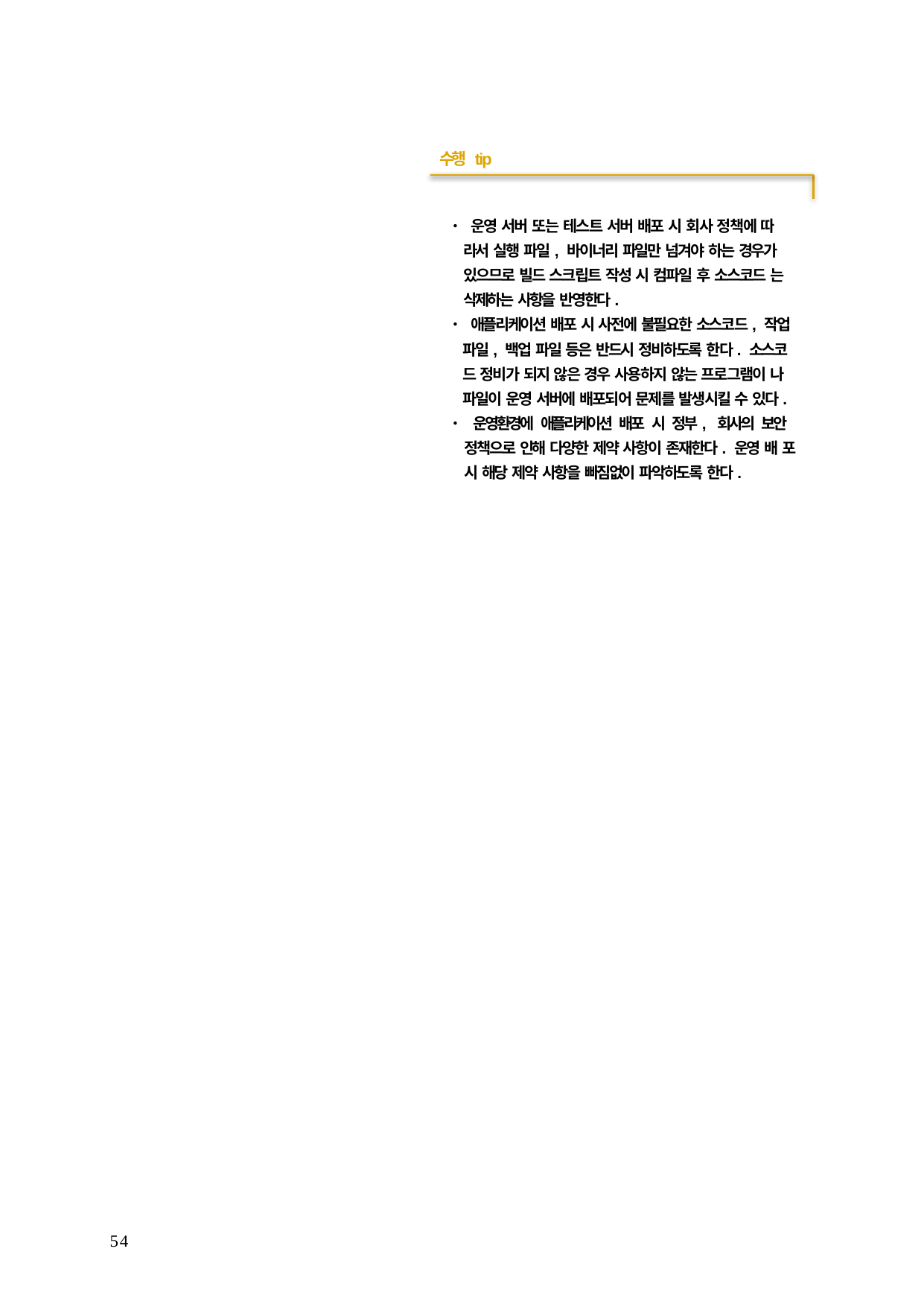

수행 tip

• 운영 서버 또는 테스트 서버 배포 시 회사 정책에 따 라서 실행 파일, 바이너리 파일만 넘겨야 하는 경우가 있으므로 빌드 스크립트 작성 시 컴파일 후 소스코드 는 삭제하는 사항을 반영한다.
• 애플리케이션 배포 시 사전에 불필요한 소스코드, 작업 파일, 백업 파일 등은 반드시 정비하도록 한다. 소스코 드 정비가 되지 않은 경우 사용하지 않는 프로그램이 나 파일이 운영 서버에 배포되어 문제를 발생시킬 수 있다.
•  운영환경에  애플리케이션  배포  시  정부,  회사의  보안 정책으로 인해 다양한 제약 사항이 존재한다. 운영 배 포 시 해당 제약 사항을 빠짐없이 파악하도록 한다.

54